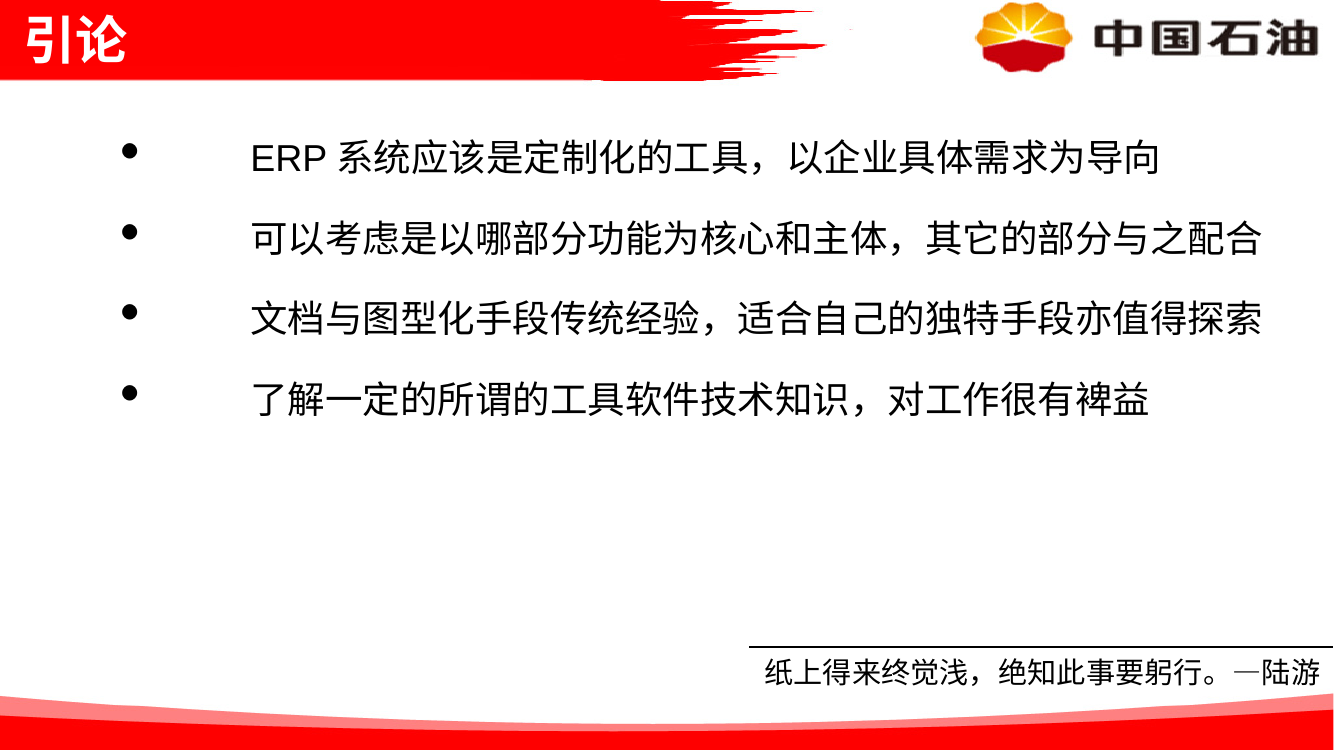

# 引论
ERP系统应该是定制化的工具，以企业具体需求为导向
可以考虑是以哪部分功能为核心和主体，其它的部分与之配合
文档与图型化手段传统经验，适合自己的独特手段亦值得探索
了解一定的所谓的工具软件技术知识，对工作很有裨益
纸上得来终觉浅，绝知此事要躬行。—陆游